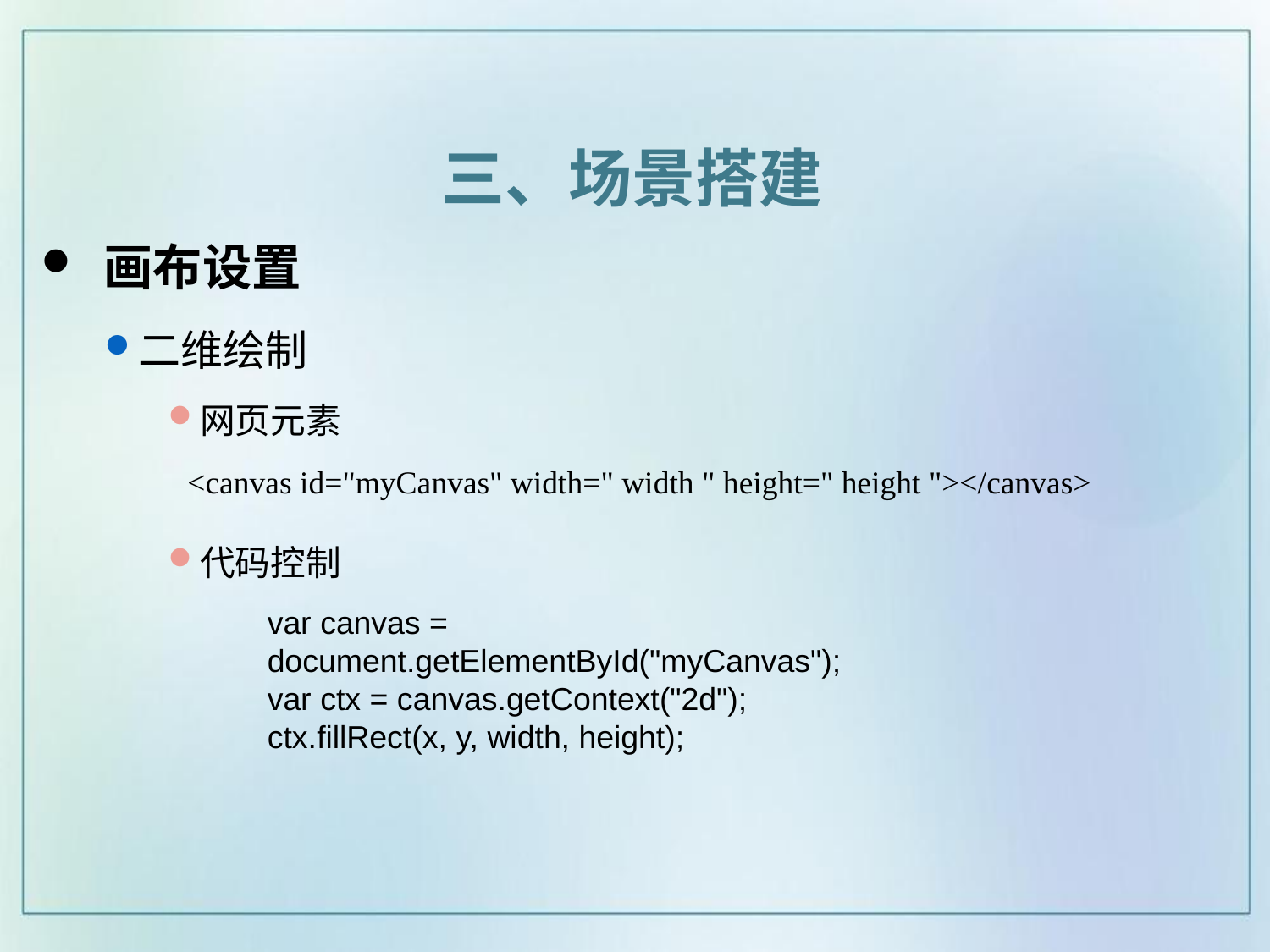

三、场景搭建
 画布设置
二维绘制
网页元素

代码控制

<canvas id="myCanvas" width=" width " height=" height "></canvas>
var canvas = document.getElementById("myCanvas");
var ctx = canvas.getContext("2d");
ctx.fillRect(x, y, width, height);